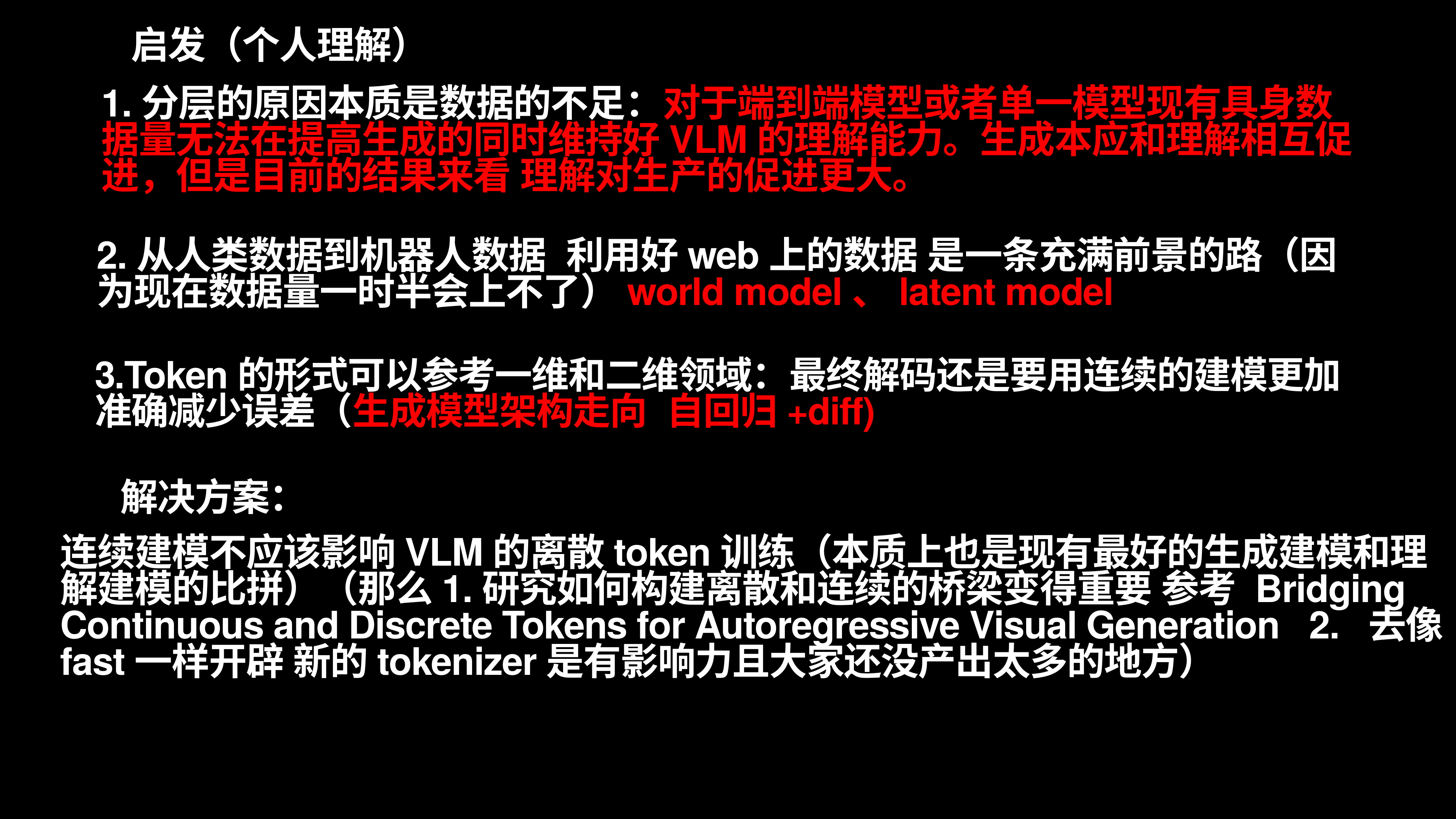

# 启发（个人理解）
1.分层的原因本质是数据的不足：对于端到端模型或者单一模型现有具身数据量无法在提高生成的同时维持好VLM的理解能力。生成本应和理解相互促进，但是目前的结果来看 理解对生产的促进更大。
2.从人类数据到机器人数据  利用好web上的数据 是一条充满前景的路（因为现在数据量一时半会上不了）world model、latent model
3.Token的形式可以参考一维和二维领域：最终解码还是要用连续的建模更加准确减少误差（生成模型架构走向  自回归+diff)
解决方案：
连续建模不应该影响VLM的离散token训练（本质上也是现有最好的生成建模和理解建模的比拼）（那么1.研究如何构建离散和连续的桥梁变得重要 参考 Bridging Continuous and Discrete Tokens for Autoregressive Visual Generation   2.  去像fast一样开辟 新的tokenizer是有影响力且大家还没产出太多的地方）